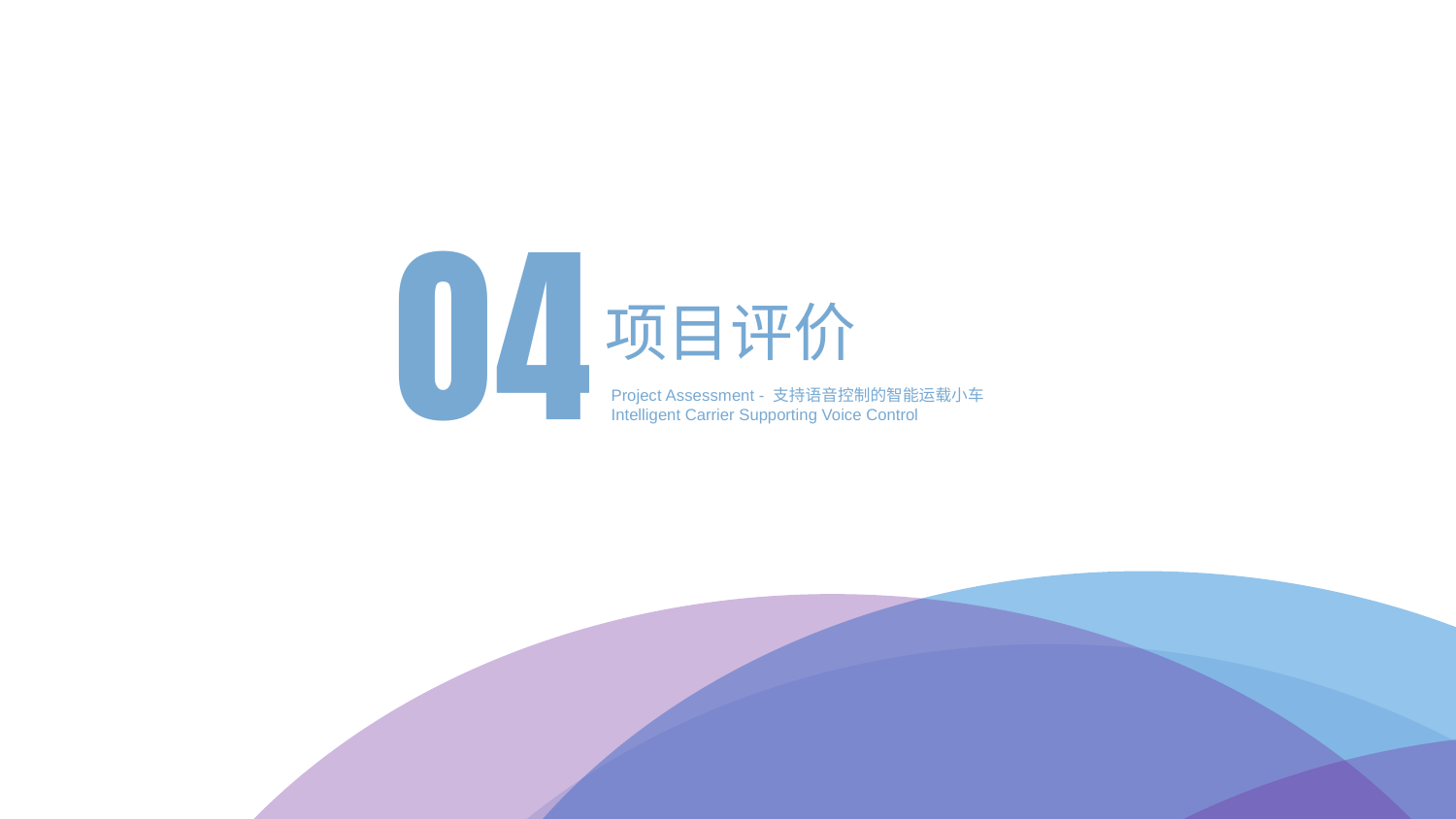

04
项目评价
Project Assessment - 支持语音控制的智能运载小车
Intelligent Carrier Supporting Voice Control